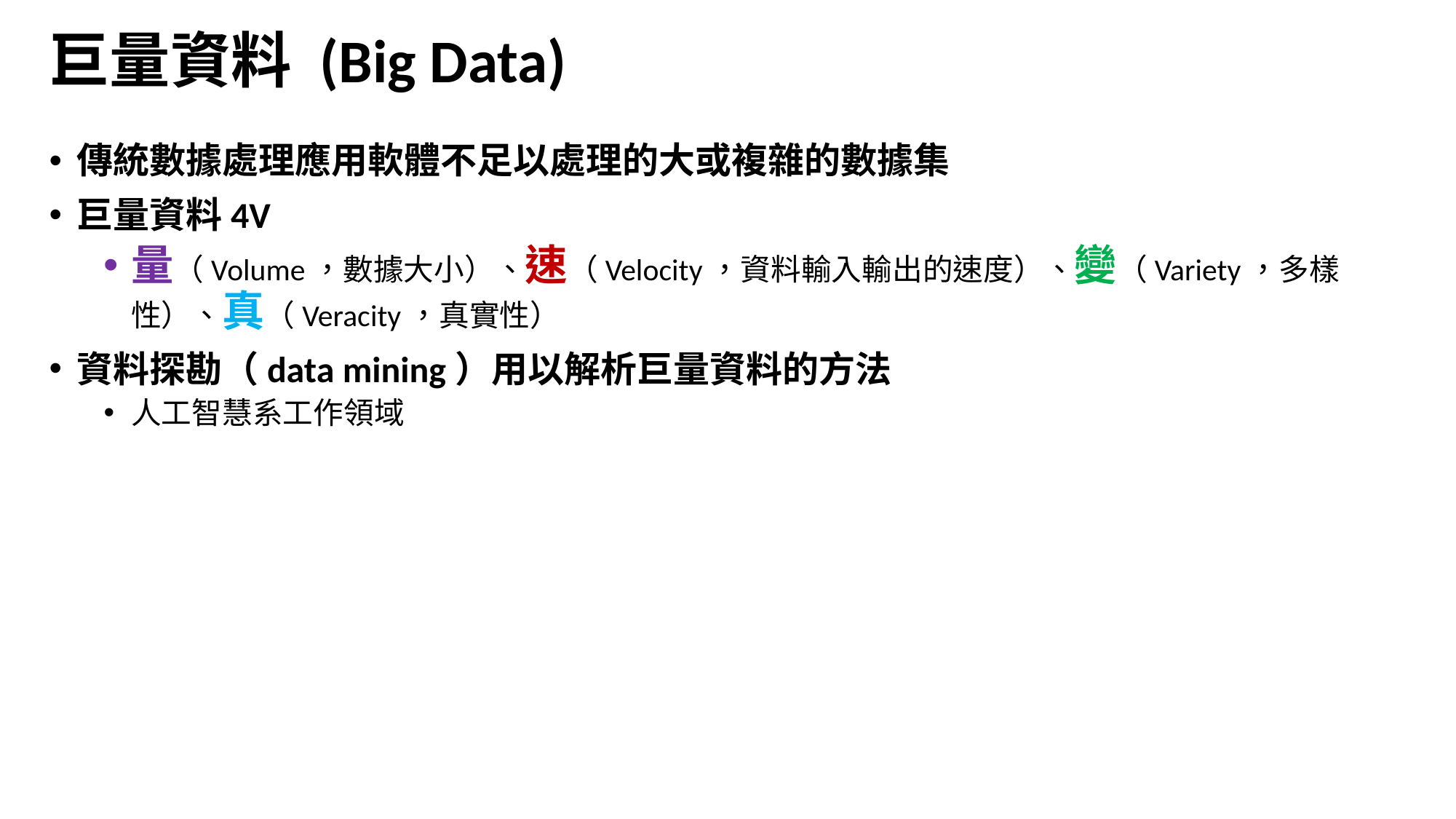

# 巨量資料 (Big Data)
傳統數據處理應用軟體不足以處理的大或複雜的數據集
巨量資料4V
量（Volume，數據大小）、速（Velocity，資料輸入輸出的速度）、變（Variety，多樣性）、真（Veracity，真實性）
資料探勘（data mining）用以解析巨量資料的方法
人工智慧系工作領域